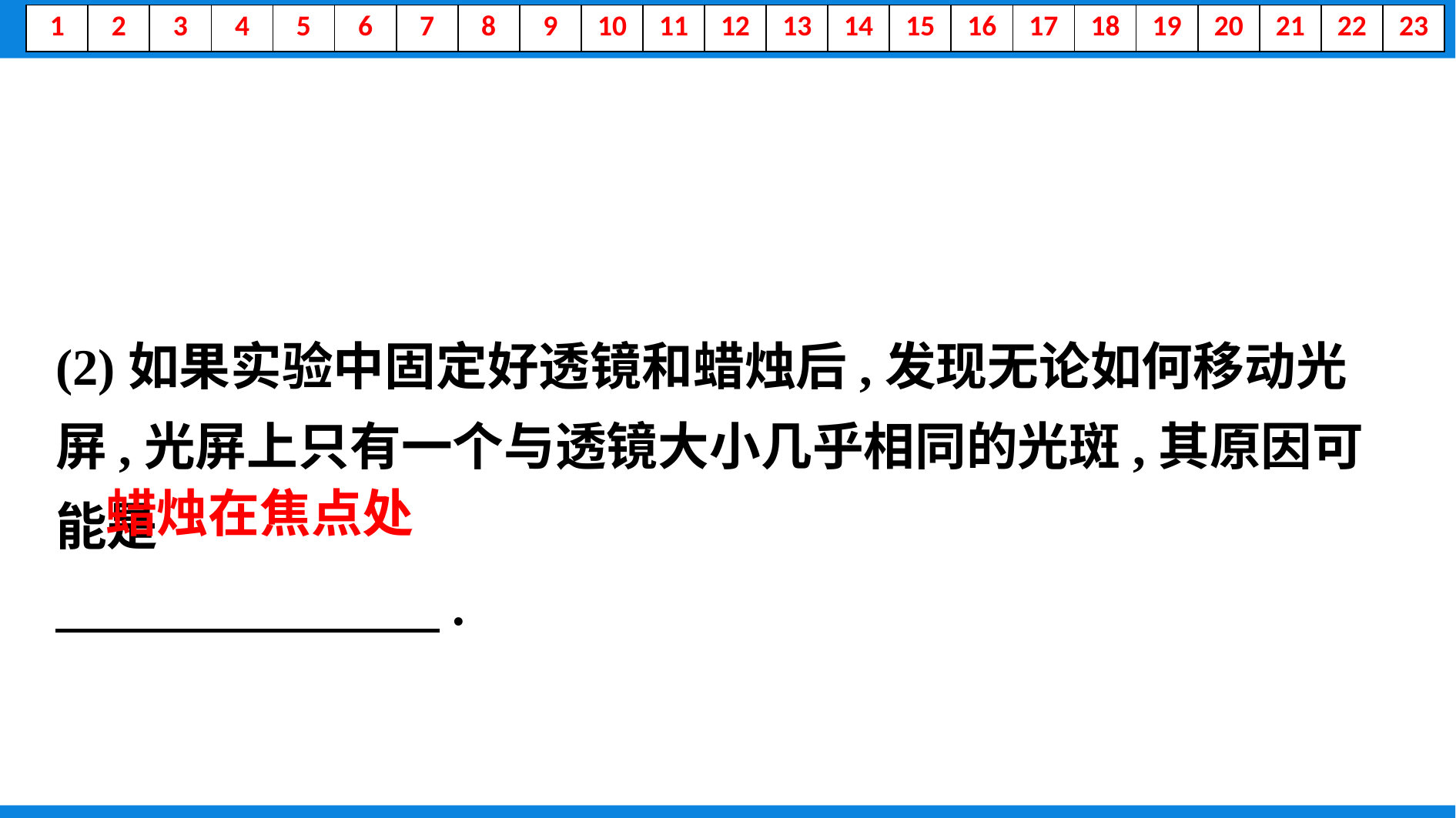

(2)如果实验中固定好透镜和蜡烛后,发现无论如何移动光屏,光屏上只有一个与透镜大小几乎相同的光斑,其原因可能是
　                        　.
　蜡烛在焦点处